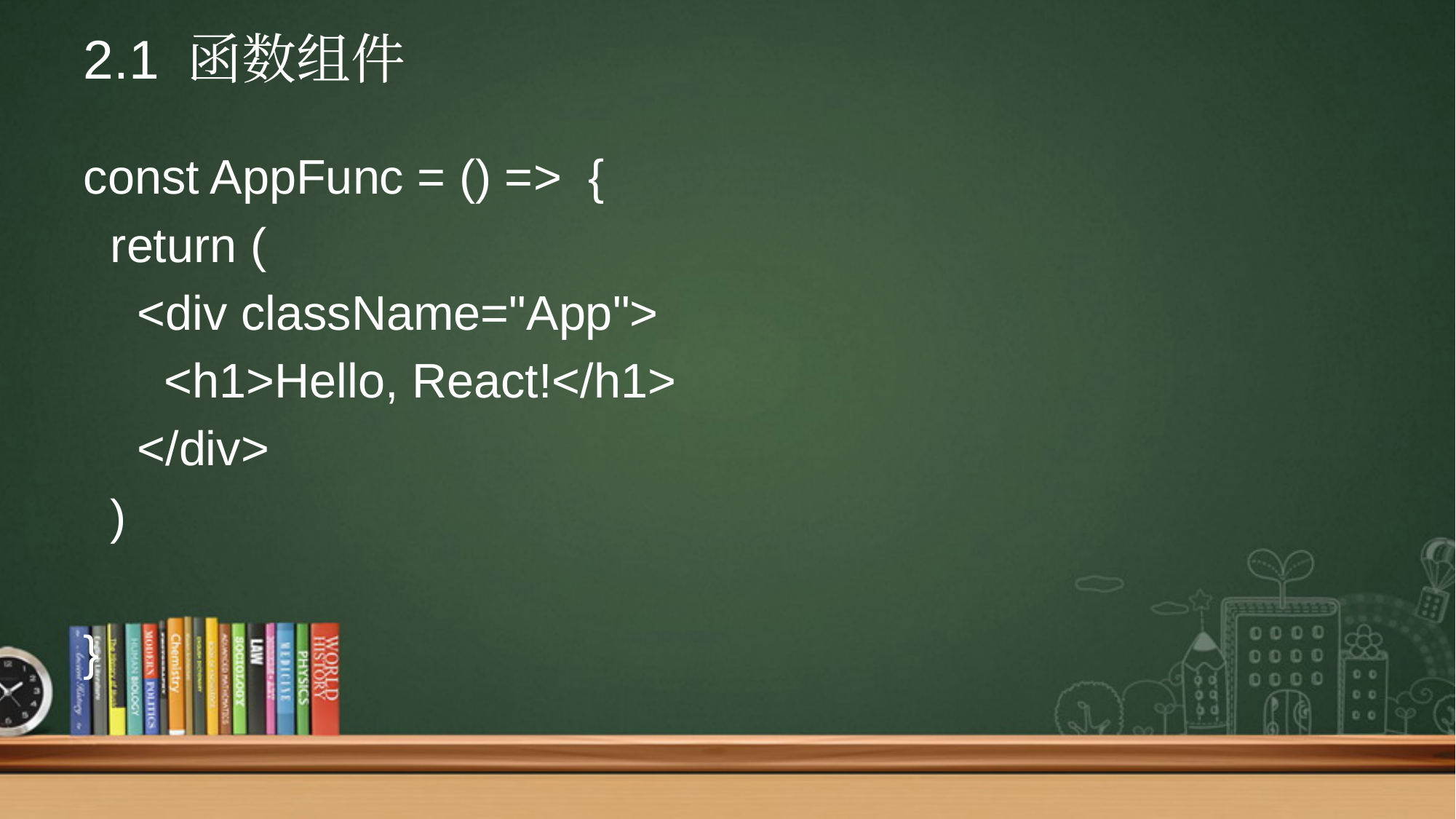

# 2.1 函数组件
const AppFunc = () =>  {
  return (
    <div className="App">
      <h1>Hello, React!</h1>
    </div>
  )

}